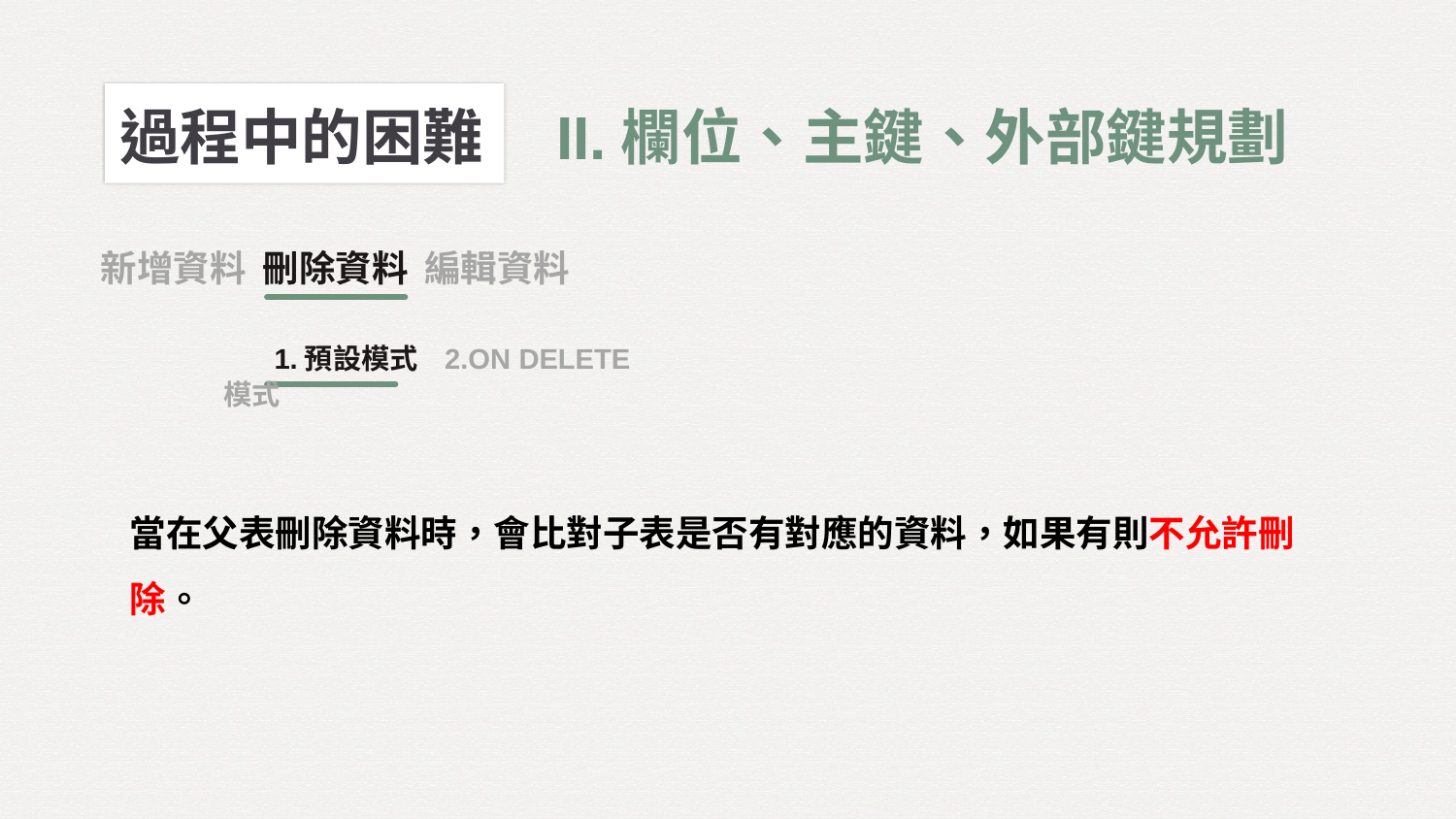

過程中的困難	II.欄位、主鍵、外部鍵規劃
新增資料  刪除資料  編輯資料
     1.預設模式   2.ON DELETE模式
當在父表刪除資料時，會比對子表是否有對應的資料，如果有則不允許刪除。